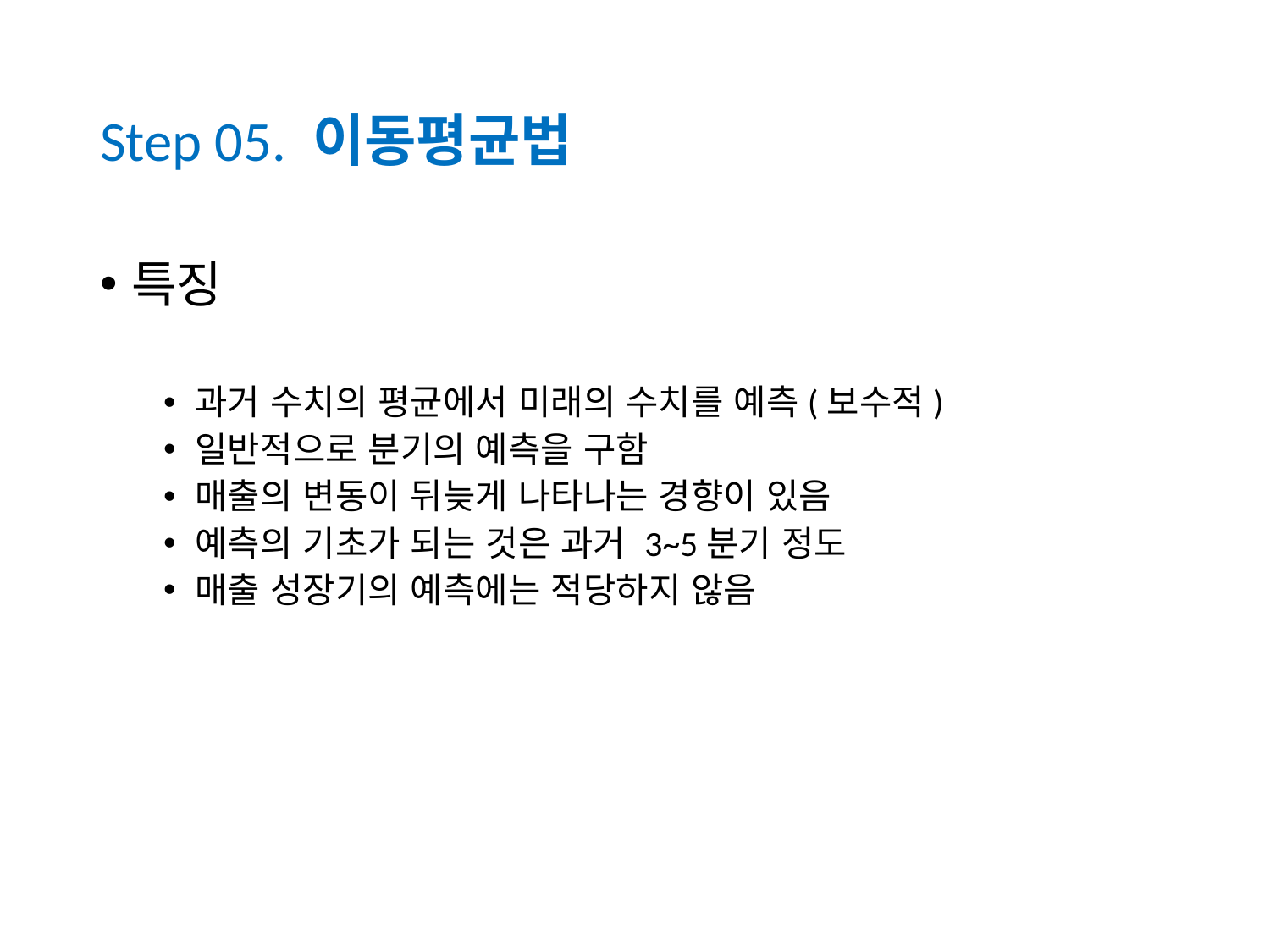

# Step 05. 이동평균법
특징

과거 수치의 평균에서 미래의 수치를 예측(보수적)
일반적으로 분기의 예측을 구함
매출의 변동이 뒤늦게 나타나는 경향이 있음
예측의 기초가 되는 것은 과거 3~5분기 정도
매출 성장기의 예측에는 적당하지 않음